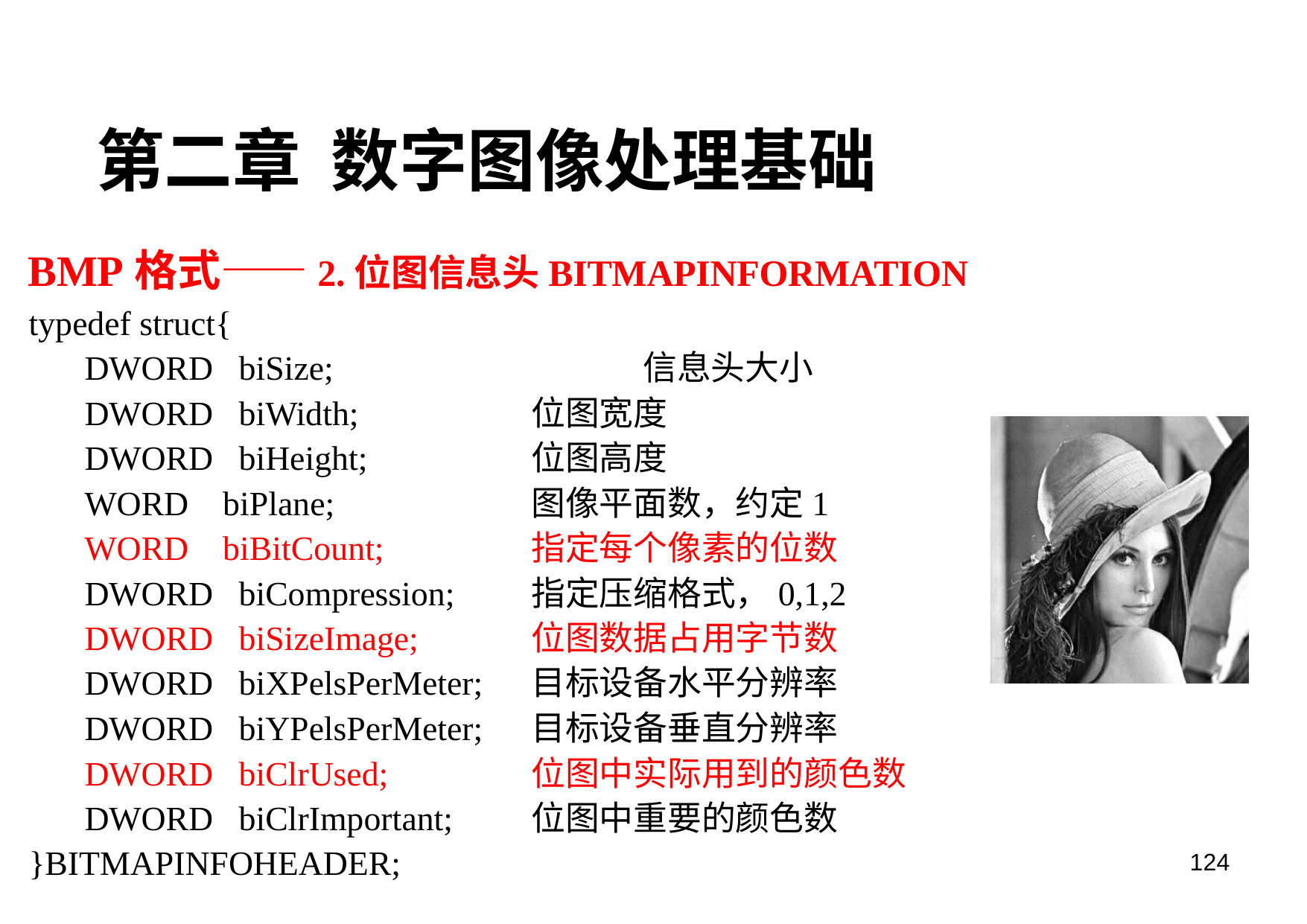

第二章  数字图像处理基础
BMP格式——2.位图信息头BITMAPINFORMATION
typedef struct{
DWORD   biSize;			信息头大小
DWORD   biWidth; 		位图宽度
DWORD   biHeight;		位图高度
WORD    biPlane; 		图像平面数，约定1
WORD    biBitCount; 		指定每个像素的位数
DWORD   biCompression; 	指定压缩格式，0,1,2
DWORD   biSizeImage;		位图数据占用字节数
DWORD   biXPelsPerMeter; 	目标设备水平分辨率
DWORD   biYPelsPerMeter; 	目标设备垂直分辨率
DWORD   biClrUsed; 		位图中实际用到的颜色数
DWORD   biClrImportant; 	位图中重要的颜色数
}BITMAPINFOHEADER;

124